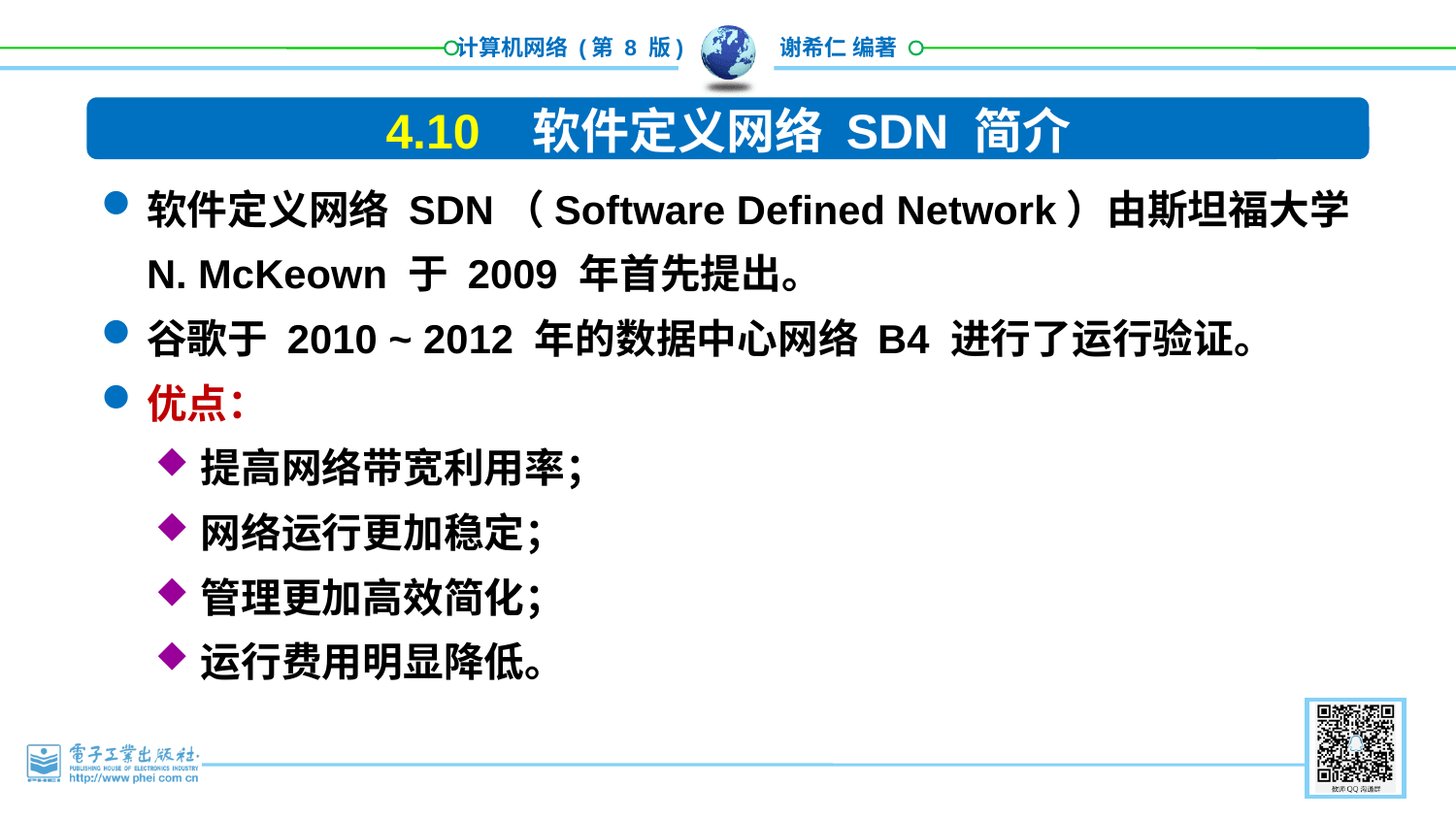

4.10   软件定义网络 SDN 简介

软件定义网络 SDN（Software Defined Network）由斯坦福大学N. McKeown 于 2009 年首先提出。
谷歌于 2010 ~ 2012 年的数据中心网络 B4 进行了运行验证。
优点：
提高网络带宽利用率；
网络运行更加稳定；
管理更加高效简化；
运行费用明显降低。